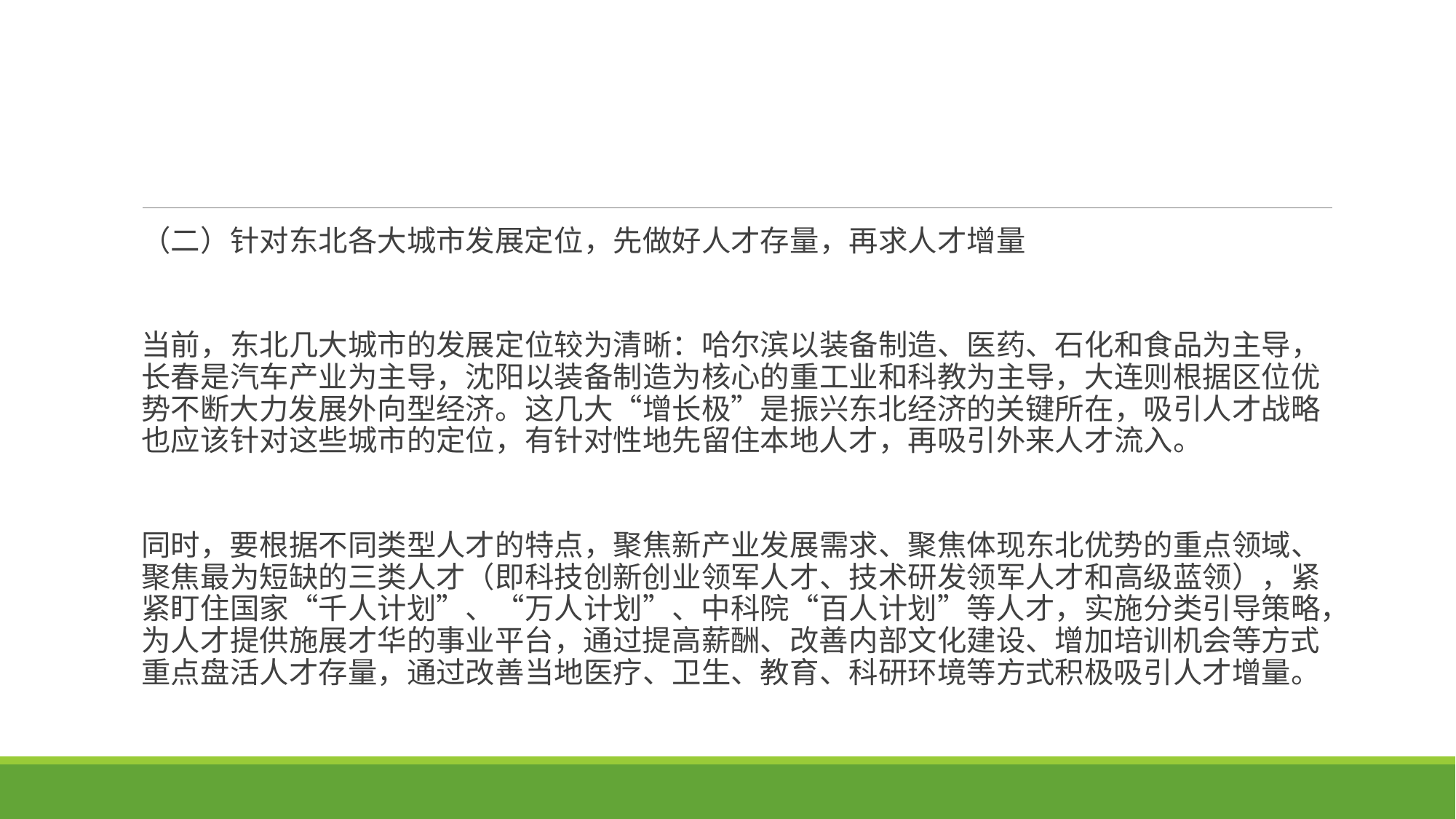

#
（二）针对东北各大城市发展定位，先做好人才存量，再求人才增量

当前，东北几大城市的发展定位较为清晰：哈尔滨以装备制造、医药、石化和食品为主导，长春是汽车产业为主导，沈阳以装备制造为核心的重工业和科教为主导，大连则根据区位优势不断大力发展外向型经济。这几大“增长极”是振兴东北经济的关键所在，吸引人才战略也应该针对这些城市的定位，有针对性地先留住本地人才，再吸引外来人才流入。

同时，要根据不同类型人才的特点，聚焦新产业发展需求、聚焦体现东北优势的重点领域、聚焦最为短缺的三类人才（即科技创新创业领军人才、技术研发领军人才和高级蓝领），紧紧盯住国家“千人计划”、“万人计划”、中科院“百人计划”等人才，实施分类引导策略，为人才提供施展才华的事业平台，通过提高薪酬、改善内部文化建设、增加培训机会等方式重点盘活人才存量，通过改善当地医疗、卫生、教育、科研环境等方式积极吸引人才增量。